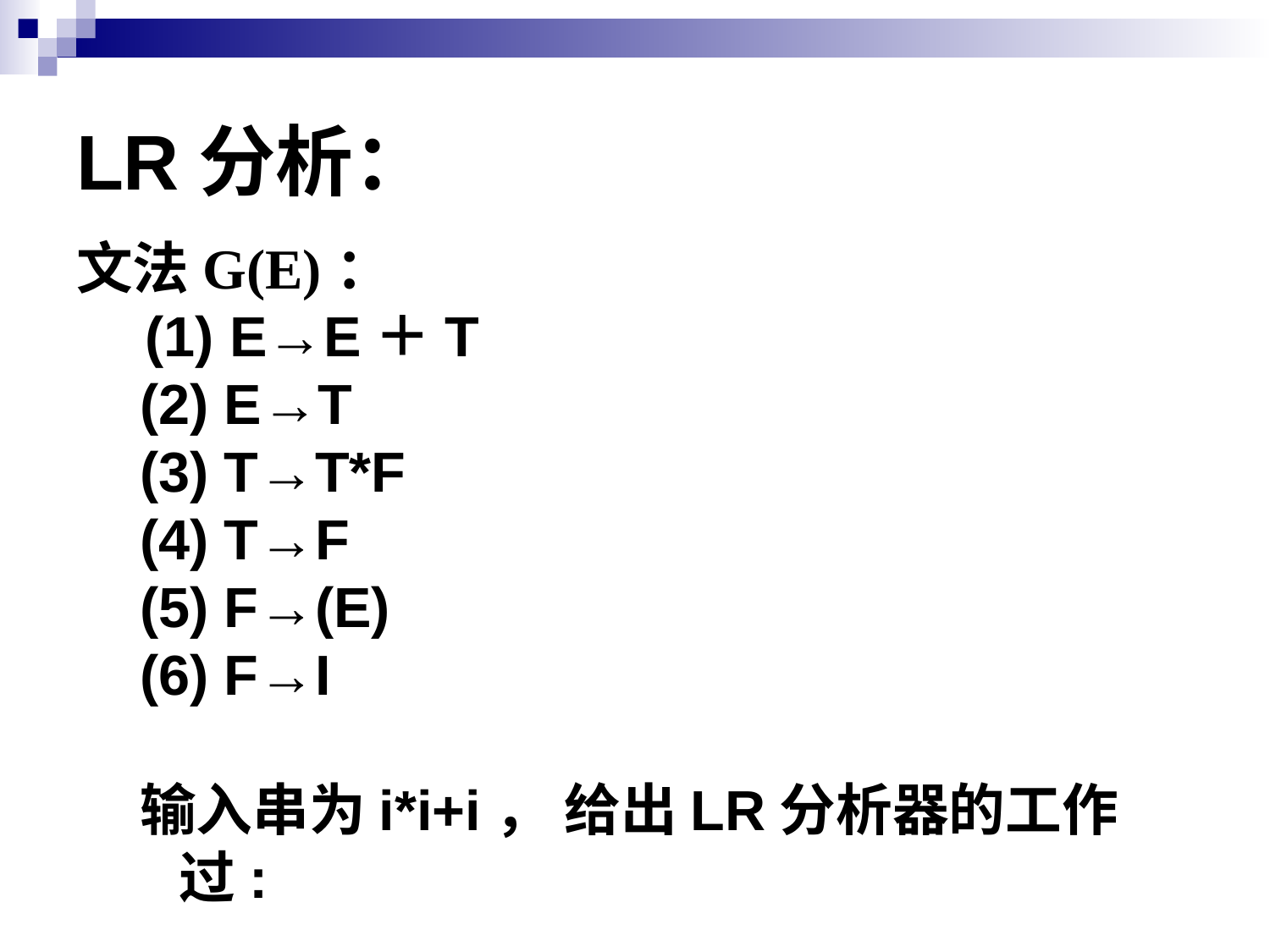

# LR分析：
文法G(E)：
     (1) E→E＋T
(2) E→T
(3) T→T*F
(4) T→F
(5) F→(E)
(6) F→I

输入串为i*i+i， 给出LR分析器的工作过: